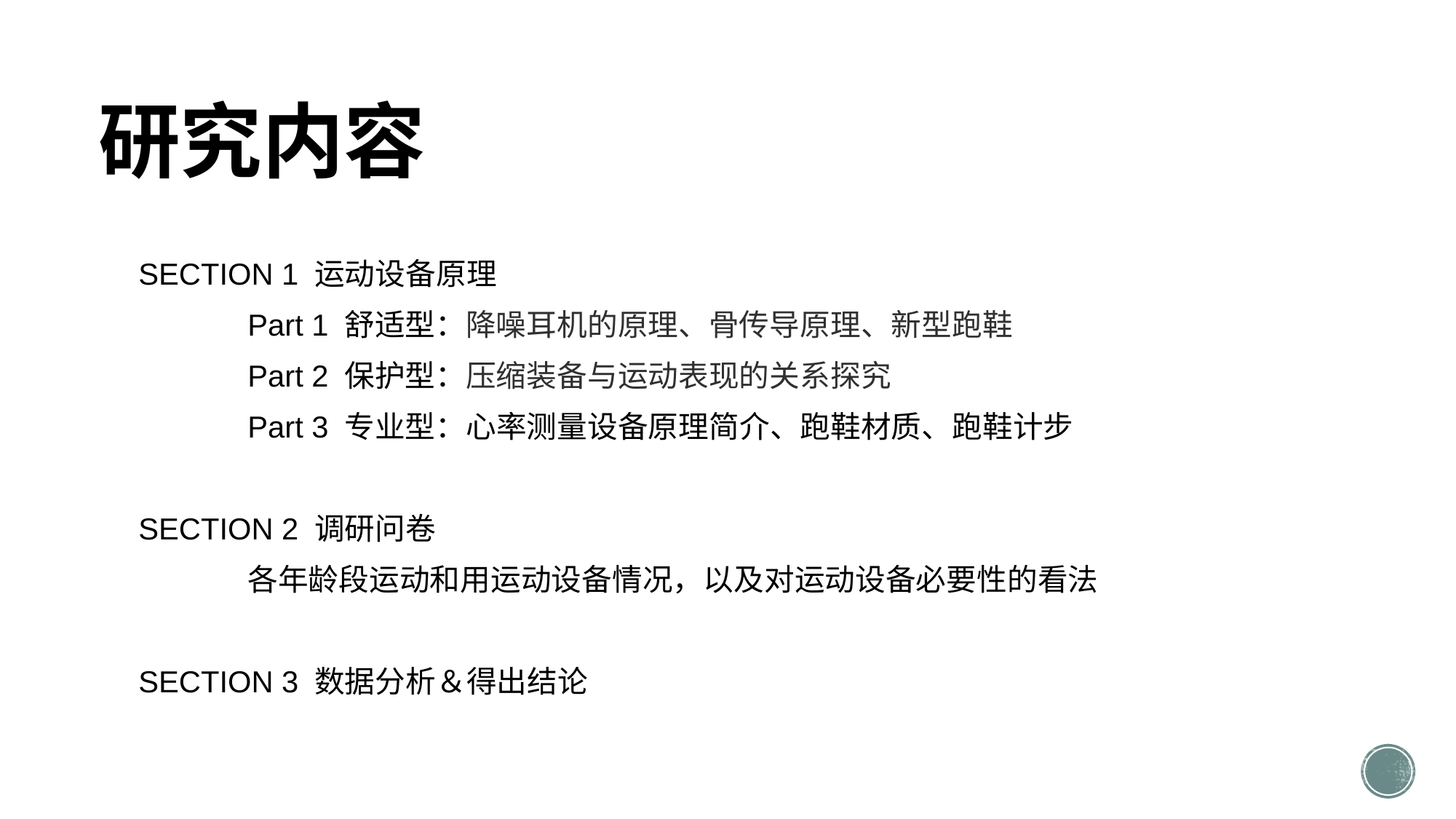

研究内容
SECTION 1 运动设备原理
	Part 1 舒适型：降噪耳机的原理、骨传导原理、新型跑鞋
	Part 2 保护型：压缩装备与运动表现的关系探究
	Part 3 专业型：心率测量设备原理简介、跑鞋材质、跑鞋计步

SECTION 2 调研问卷
	各年龄段运动和用运动设备情况，以及对运动设备必要性的看法

SECTION 3 数据分析＆得出结论